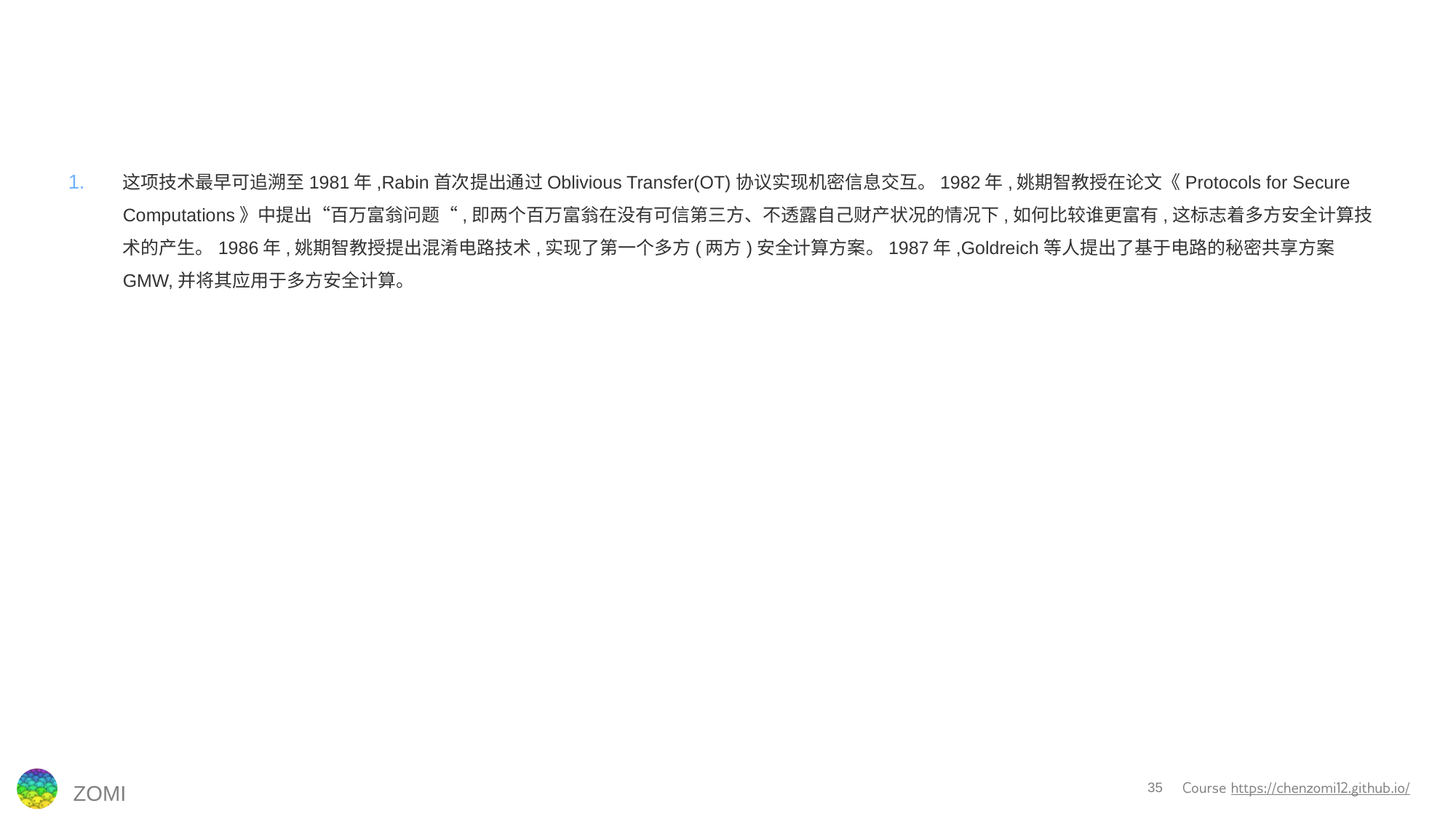

#
这项技术最早可追溯至1981年,Rabin首次提出通过Oblivious Transfer(OT)协议实现机密信息交互。1982年,姚期智教授在论文《Protocols for Secure Computations》中提出“百万富翁问题“,即两个百万富翁在没有可信第三方、不透露自己财产状况的情况下,如何比较谁更富有,这标志着多方安全计算技术的产生。1986年,姚期智教授提出混淆电路技术,实现了第一个多方(两方)安全计算方案。1987年,Goldreich等人提出了基于电路的秘密共享方案GMW,并将其应用于多方安全计算。